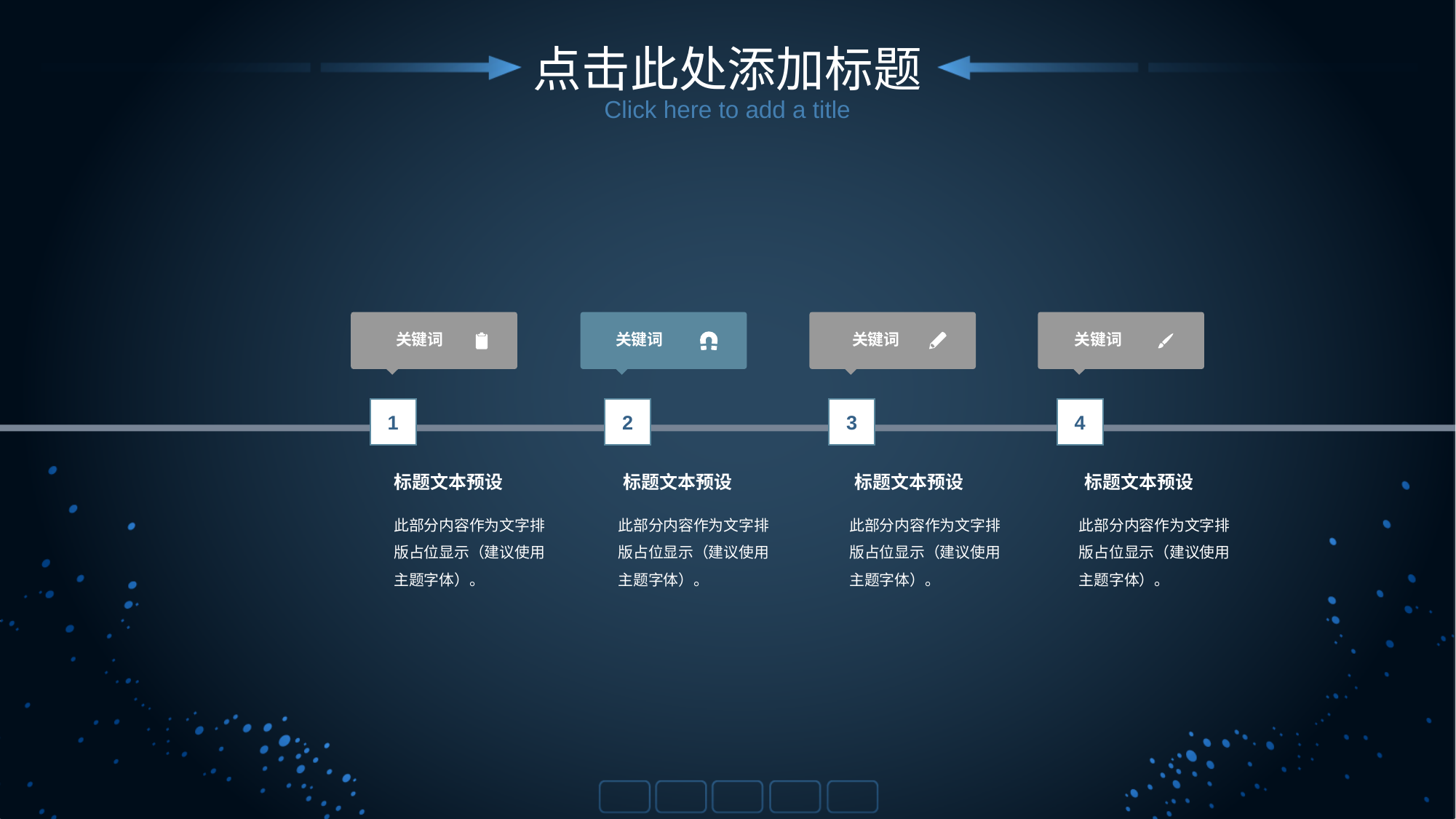

点击此处添加标题
Click here to add a title

关键词

关键词

关键词

关键词

1
2
3
4

标题文本预设
标题文本预设
标题文本预设
标题文本预设
此部分内容作为文字排版占位显示（建议使用主题字体）。
此部分内容作为文字排版占位显示（建议使用主题字体）。
此部分内容作为文字排版占位显示（建议使用主题字体）。
此部分内容作为文字排版占位显示（建议使用主题字体）。